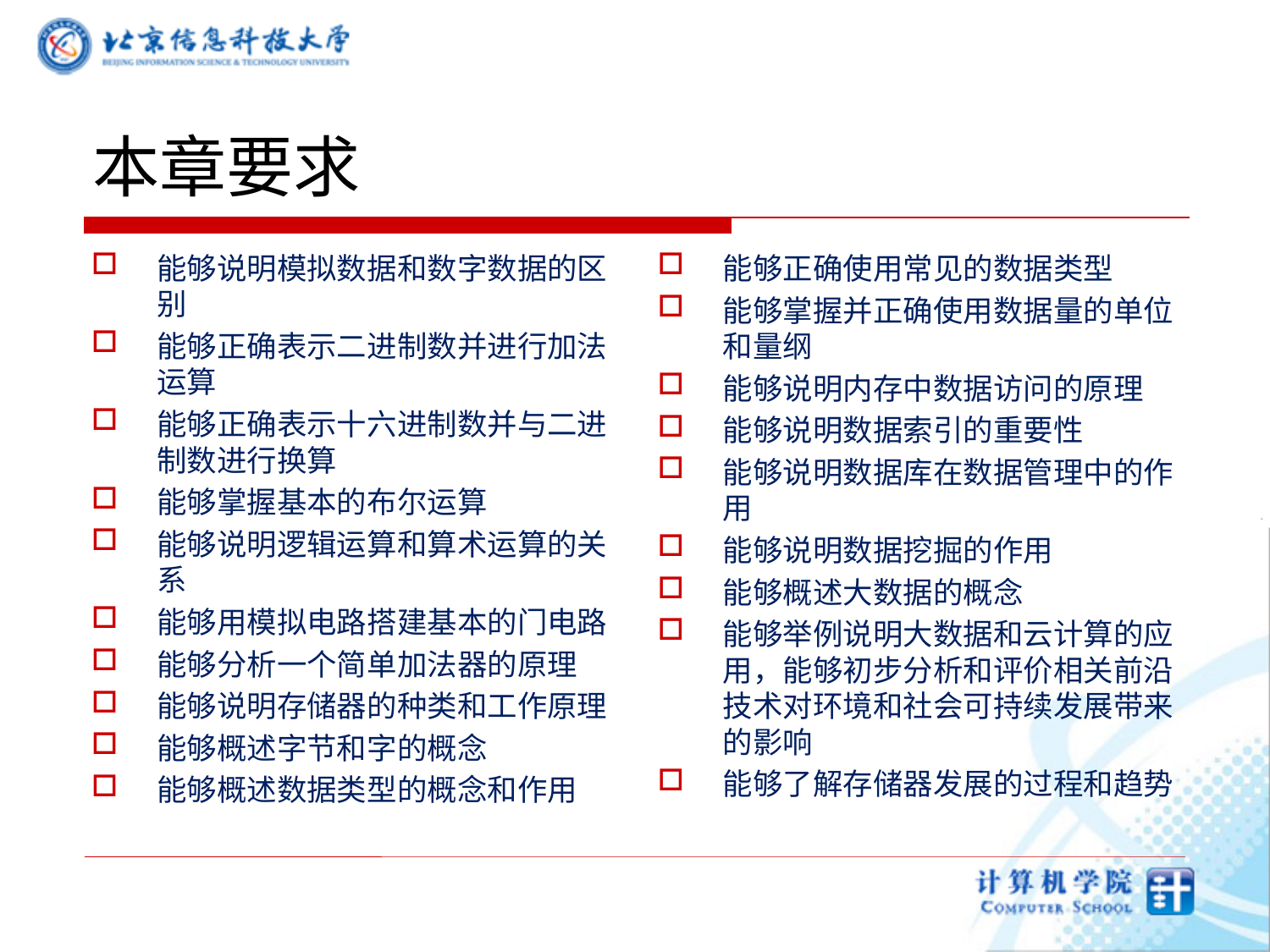

# 本章要求
能够说明模拟数据和数字数据的区别
能够正确表示二进制数并进行加法运算
能够正确表示十六进制数并与二进制数进行换算
能够掌握基本的布尔运算
能够说明逻辑运算和算术运算的关系
能够用模拟电路搭建基本的门电路
能够分析一个简单加法器的原理
能够说明存储器的种类和工作原理
能够概述字节和字的概念
能够概述数据类型的概念和作用

能够正确使用常见的数据类型
能够掌握并正确使用数据量的单位和量纲
能够说明内存中数据访问的原理
能够说明数据索引的重要性
能够说明数据库在数据管理中的作用
能够说明数据挖掘的作用
能够概述大数据的概念
能够举例说明大数据和云计算的应用，能够初步分析和评价相关前沿技术对环境和社会可持续发展带来的影响
能够了解存储器发展的过程和趋势